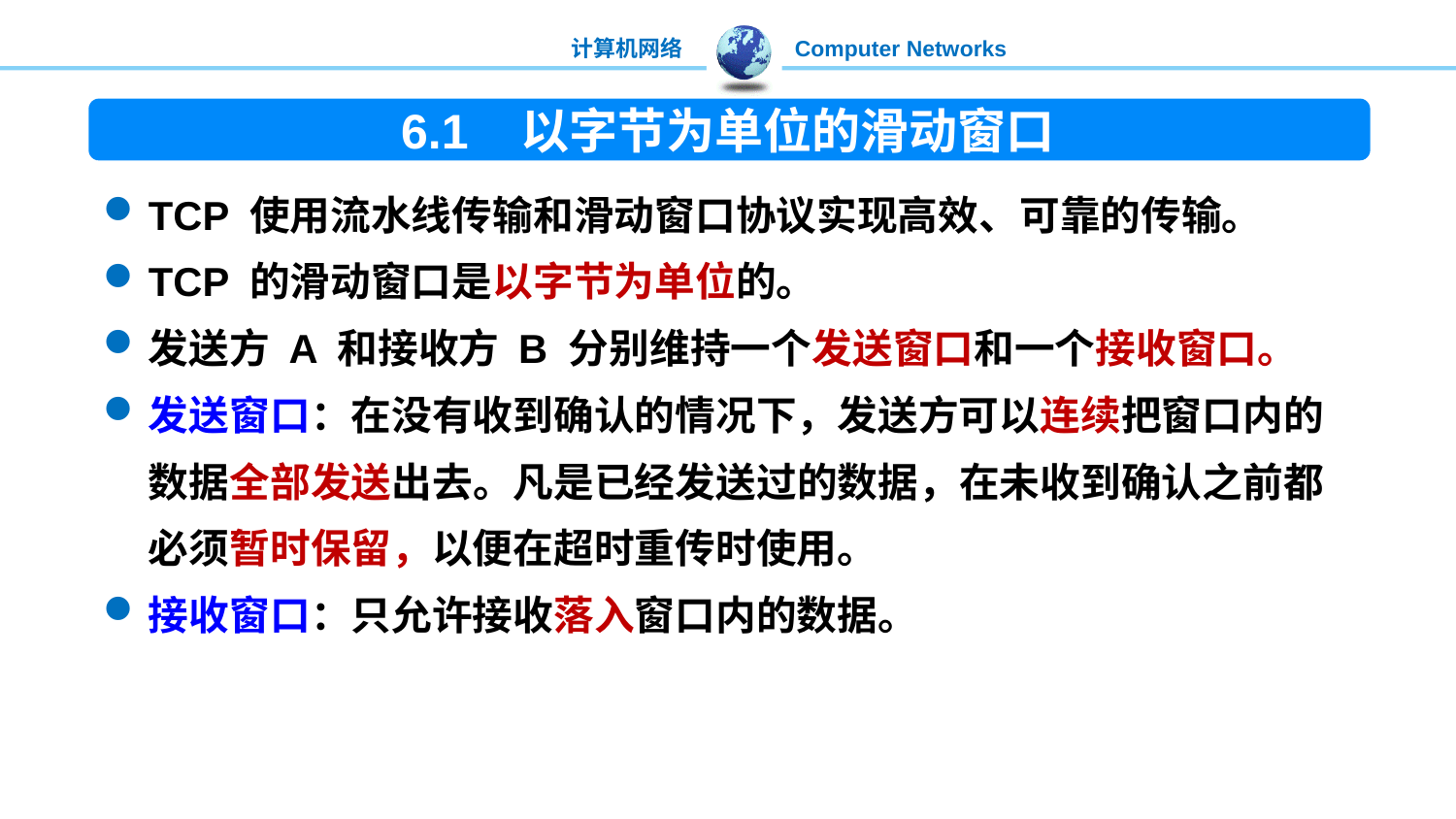

6.1   以字节为单位的滑动窗口

TCP 使用流水线传输和滑动窗口协议实现高效、可靠的传输。
TCP 的滑动窗口是以字节为单位的。
发送方 A 和接收方 B 分别维持一个发送窗口和一个接收窗口。
发送窗口：在没有收到确认的情况下，发送方可以连续把窗口内的数据全部发送出去。凡是已经发送过的数据，在未收到确认之前都必须暂时保留，以便在超时重传时使用。
接收窗口：只允许接收落入窗口内的数据。